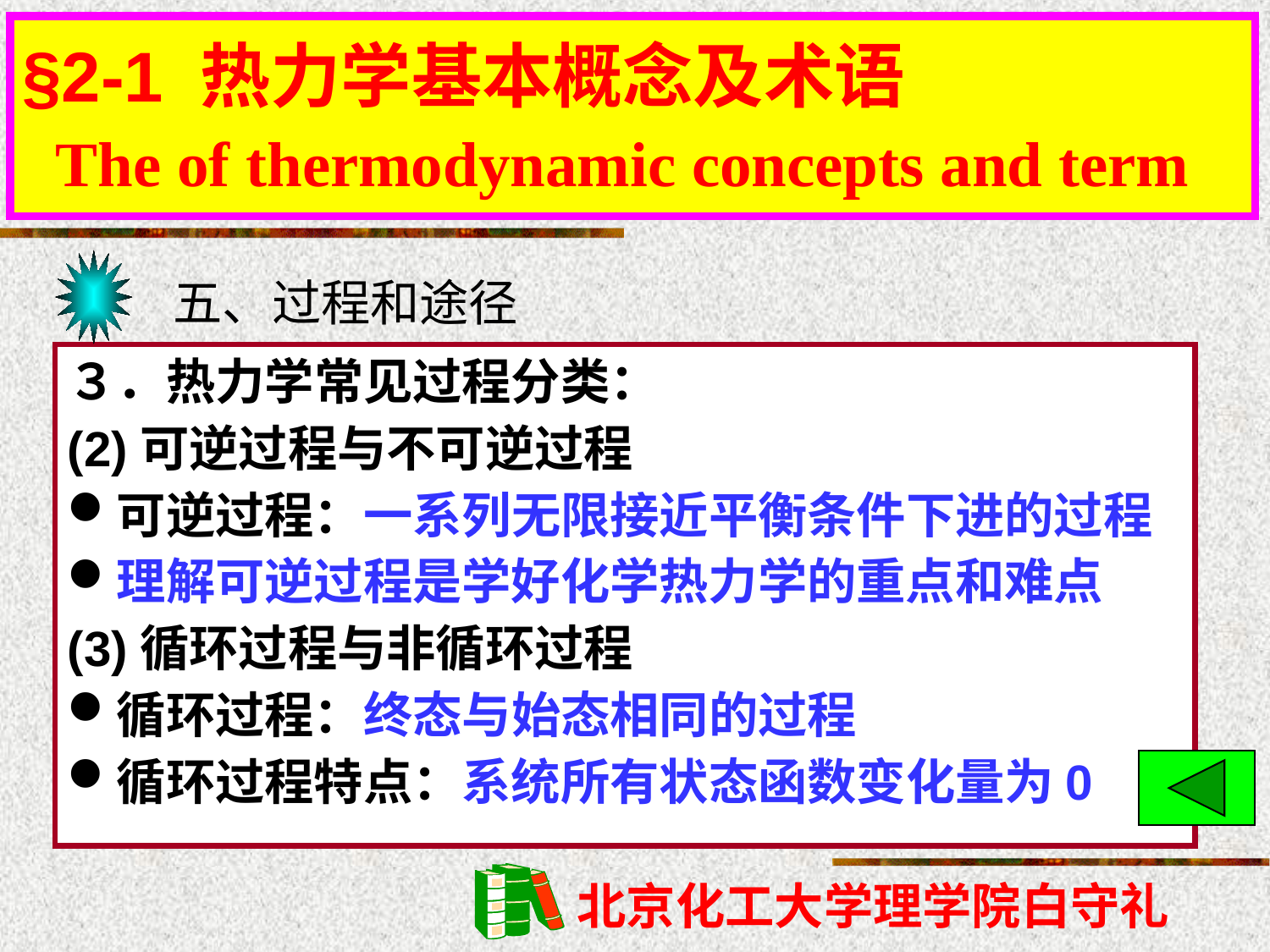

§2-1 热力学基本概念及术语
 The of thermodynamic concepts and term
# §2-1 热力学基本概念及术语

五、过程和途径
３．热力学常见过程分类：
(2)可逆过程与不可逆过程
可逆过程：一系列无限接近平衡条件下进的过程
理解可逆过程是学好化学热力学的重点和难点
(3)循环过程与非循环过程
循环过程：终态与始态相同的过程
循环过程特点：系统所有状态函数变化量为0